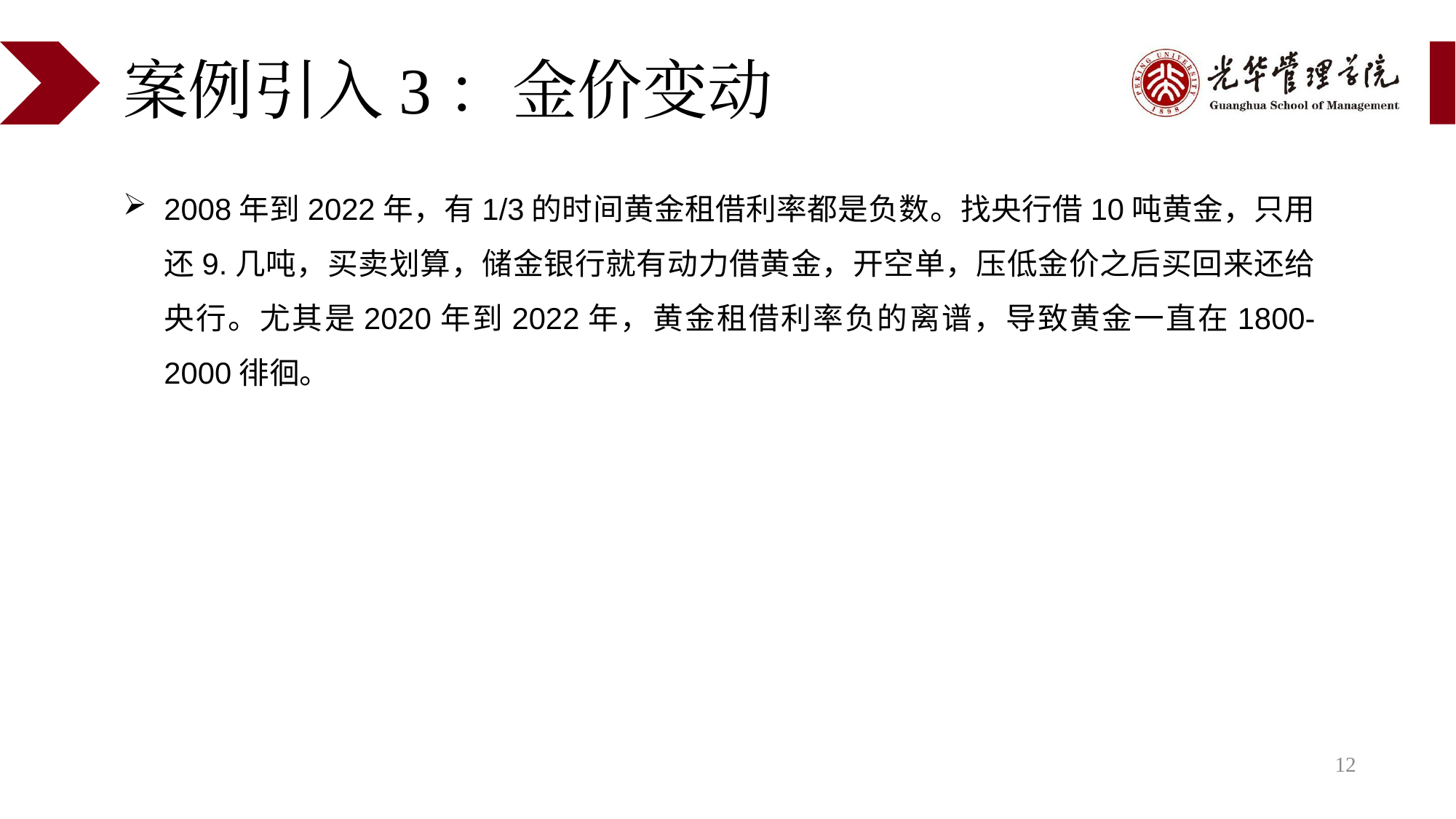

# 案例引入3：金价变动
2008年到2022年，有1/3的时间黄金租借利率都是负数。找央行借10吨黄金，只用还9.几吨，买卖划算，储金银行就有动力借黄金，开空单，压低金价之后买回来还给央行。尤其是2020年到2022年，黄金租借利率负的离谱，导致黄金一直在1800-2000徘徊。

12